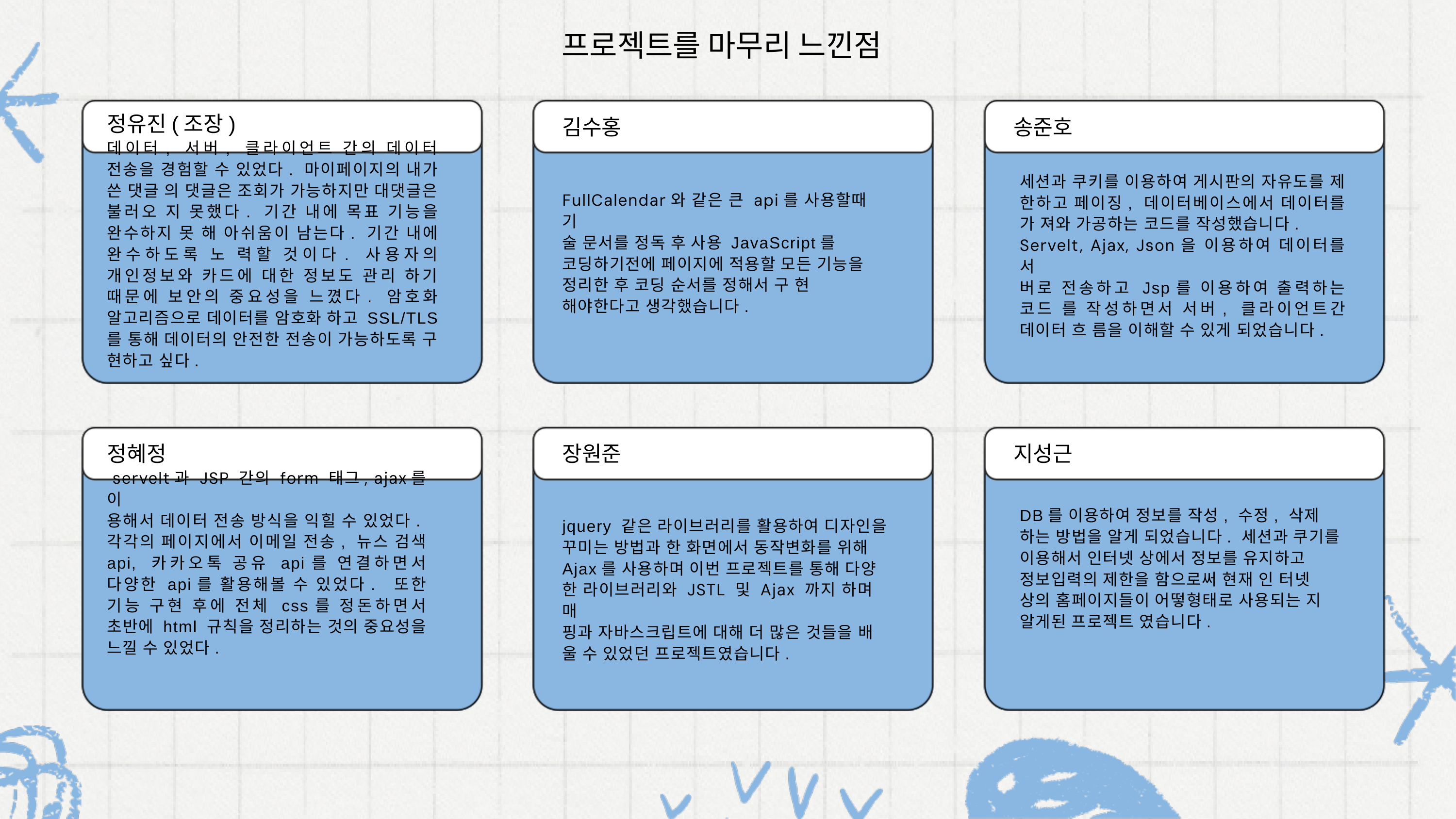

프로젝트를 마무리 느낀점

정유진(조장)
데이터, 서버, 클라이언트 간의 데이터 전송을 경험할 수 있었다. 마이페이지의 내가 쓴 댓글 의 댓글은 조회가 가능하지만 대댓글은 불러오 지 못했다. 기간 내에 목표 기능을 완수하지 못 해 아쉬움이 남는다. 기간 내에 완수하도록 노 력할 것이다. 사용자의 개인정보와 카드에 대한 정보도 관리 하기 때문에 보안의 중요성을 느꼈다. 암호화 알고리즘으로 데이터를 암호화 하고 SSL/TLS 를 통해 데이터의 안전한 전송이 가능하도록 구 현하고 싶다.
김수홍
송준호
세션과 쿠키를 이용하여 게시판의 자유도를 제 한하고 페이징, 데이터베이스에서 데이터를 가 져와 가공하는 코드를 작성했습니다.
Servelt, Ajax, Json을 이용하여 데이터를 서
버로 전송하고 Jsp를 이용하여 출력하는 코드 를 작성하면서 서버, 클라이언트간 데이터 흐 름을 이해할 수 있게 되었습니다.
FullCalendar와 같은 큰 api를 사용할때 기
술 문서를 정독 후 사용 JavaScript를 코딩하기전에 페이지에 적용할 모든 기능을 정리한 후 코딩 순서를 정해서 구 현 해야한다고 생각했습니다.

정혜정
 servelt과 JSP 간의 form 태그, ajax를 이
용해서 데이터 전송 방식을 익힐 수 있었다.  각각의 페이지에서 이메일 전송, 뉴스 검색 api, 카카오톡 공유 api를 연결하면서 다양한 api를 활용해볼 수 있었다.  또한 기능 구현 후에 전체 css를 정돈하면서 초반에 html 규칙을 정리하는 것의 중요성을 느낄 수 있었다.
장원준
지성근
DB를 이용하여 정보를 작성, 수정, 삭제 하는 방법을 알게 되었습니다. 세션과 쿠기를 이용해서 인터넷 상에서 정보를 유지하고 정보입력의 제한을 함으로써 현재 인 터넷 상의 홈페이지들이 어떻형태로 사용되는 지 알게된 프로젝트 였습니다.
jquery 같은 라이브러리를 활용하여 디자인을 꾸미는 방법과 한 화면에서 동작변화를 위해 Ajax를 사용하며 이번 프로젝트를 통해 다양
한 라이브러리와 JSTL 및 Ajax 까지 하며 매
핑과 자바스크립트에 대해 더 많은 것들을 배 울 수 있었던 프로젝트였습니다.